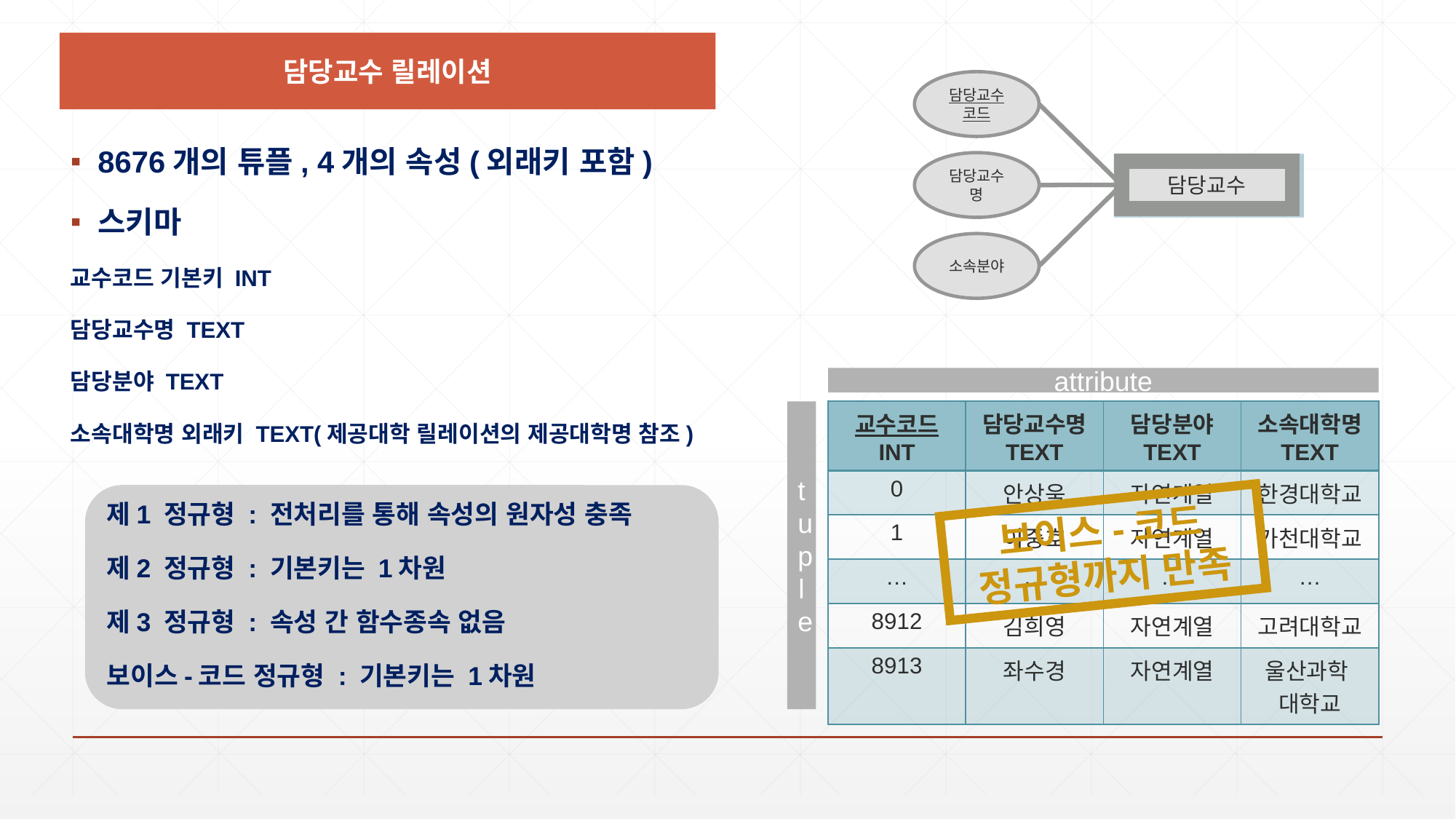

담당교수 릴레이션
담당교수
코드
담당교수명
담당교수
소속분야
8676개의 튜플, 4개의 속성(외래키 포함)
스키마
교수코드 기본키 INT
담당교수명 TEXT
담당분야 TEXT
소속대학명 외래키 TEXT(제공대학 릴레이션의 제공대학명 참조)

attribute
tuple
| 교수코드 INT | 담당교수명 TEXT | 담당분야 TEXT | 소속대학명 TEXT |
| --- | --- | --- | --- |
| 0 | 안상욱 | 자연계열 | 한경대학교 |
| 1 | 이중호 | 자연계열 | 가천대학교 |
| … | … | … | … |
| 8912 | 김희영 | 자연계열 | 고려대학교 |
| 8913 | 좌수경 | 자연계열 | 울산과학 대학교 |
제1 정규형 : 전처리를 통해 속성의 원자성 충족
제2 정규형 : 기본키는 1차원
제3 정규형 : 속성 간 함수종속 없음
보이스-코드 정규형 : 기본키는 1차원
보이스-코드 정규형까지 만족